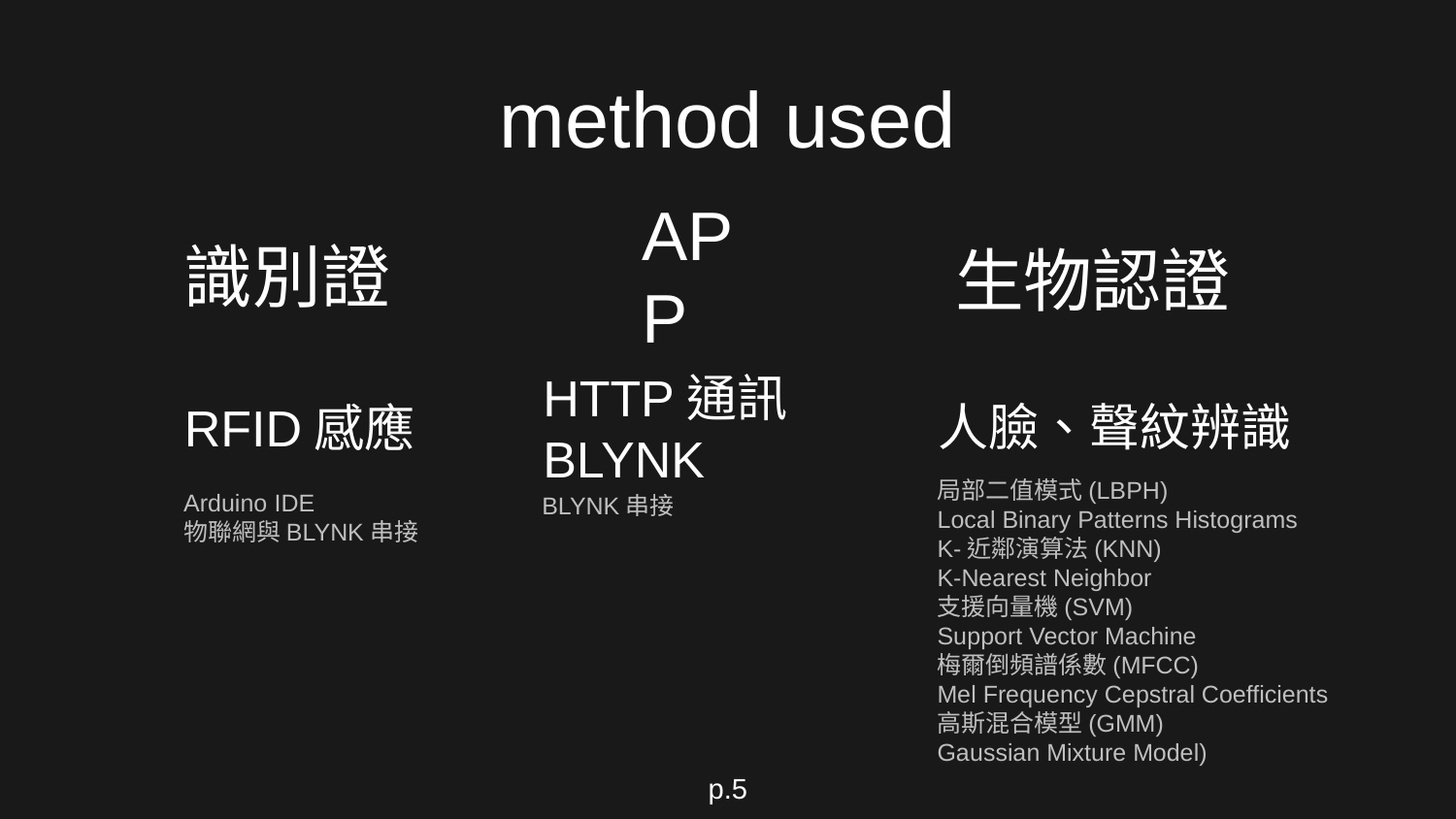

method used
識別證
APP
生物認證
人臉、聲紋辨識
# RFID感應
HTTP通訊BLYNK
局部二值模式(LBPH)
Local Binary Patterns Histograms
K-近鄰演算法(KNN)
K-Nearest Neighbor
支援向量機(SVM)
Support Vector Machine
梅爾倒頻譜係數(MFCC)
Mel Frequency Cepstral Coefficients
高斯混合模型(GMM)
Gaussian Mixture Model)

Arduino IDE
物聯網與BLYNK串接
BLYNK串接

p.5